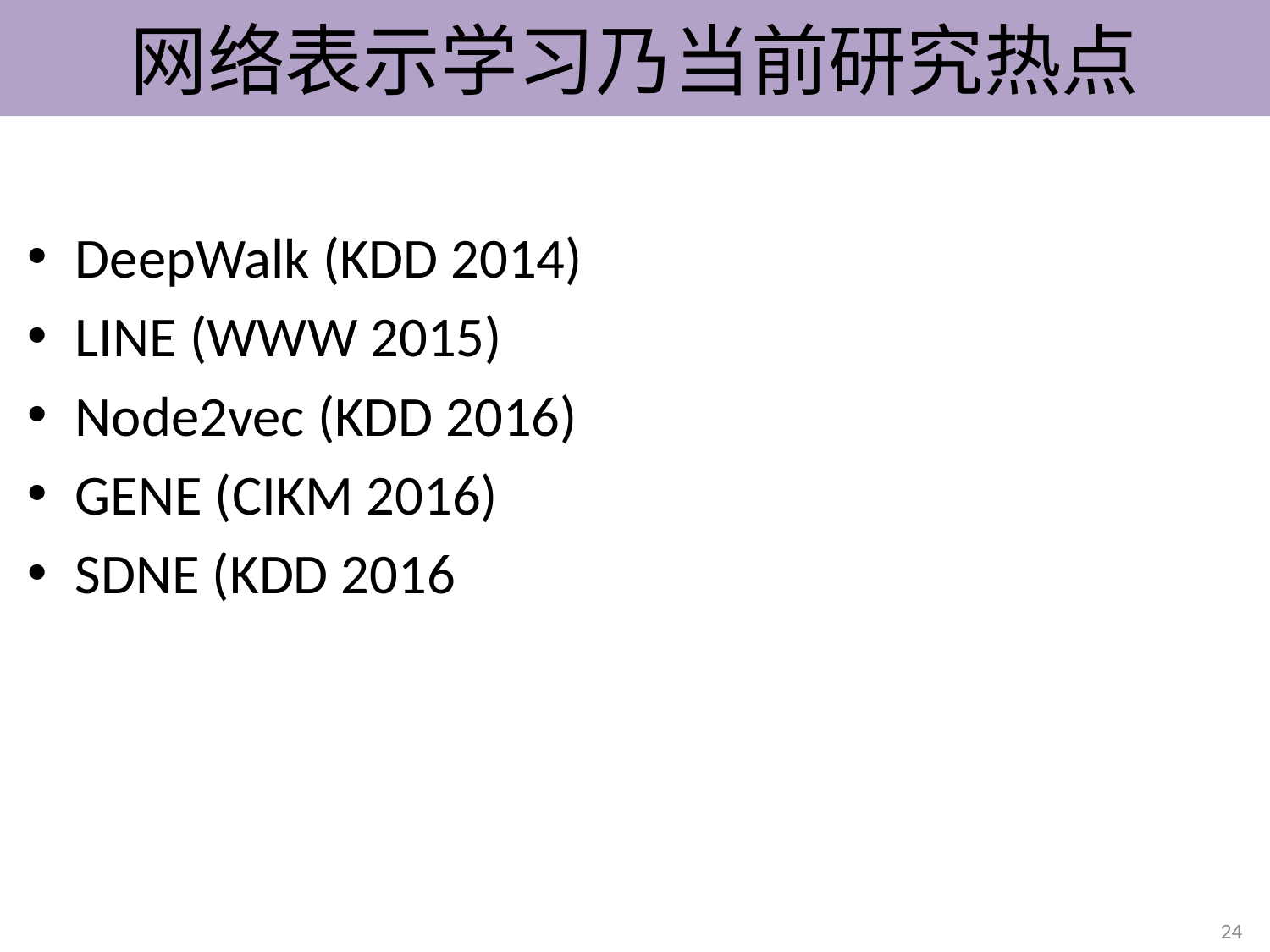

# 网络表示学习乃当前研究热点

DeepWalk (KDD 2014)
LINE (WWW 2015)
Node2vec (KDD 2016)
GENE (CIKM 2016)
SDNE (KDD 2016

24